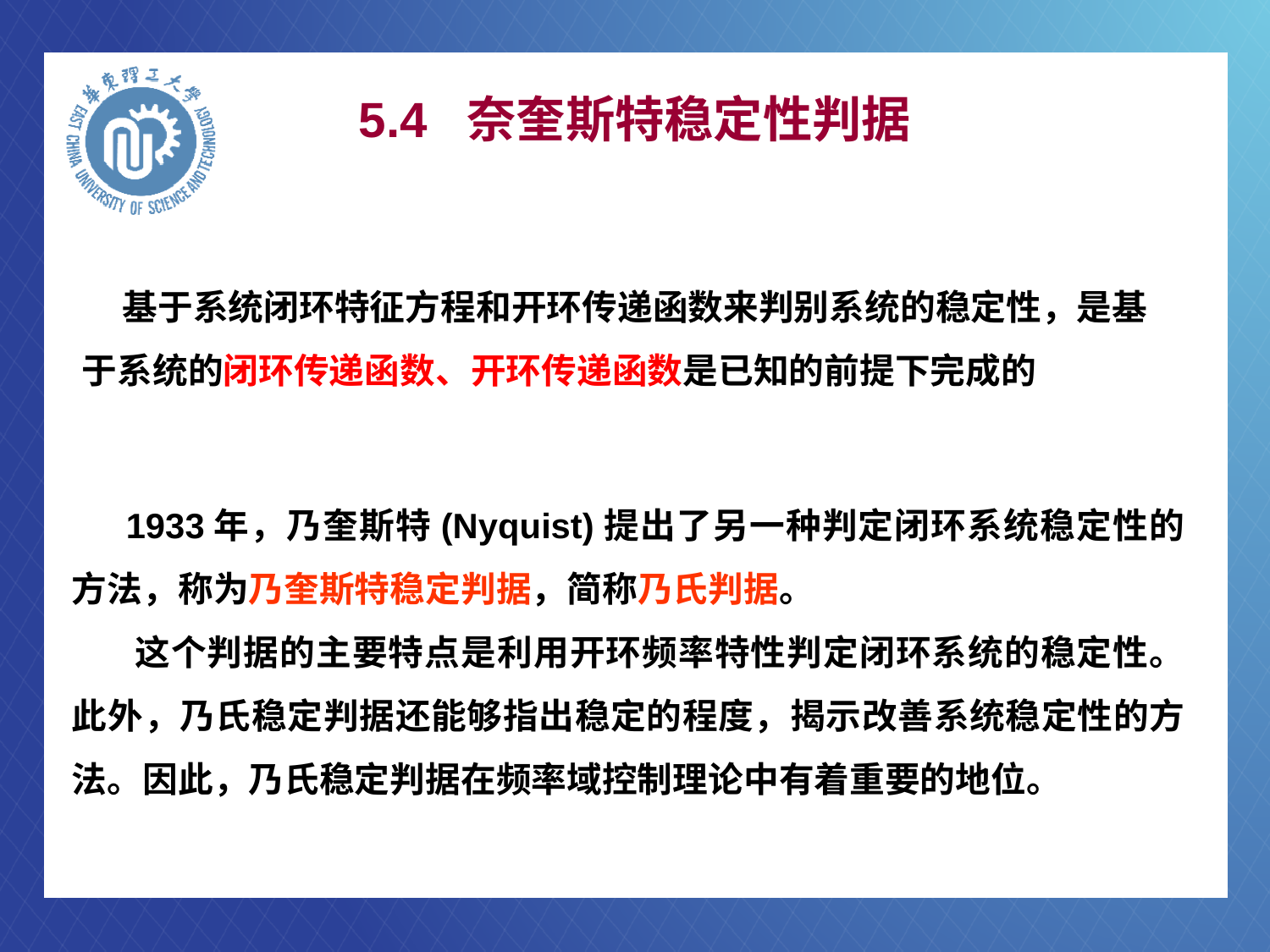

# 5.4  奈奎斯特稳定性判据
    基于系统闭环特征方程和开环传递函数来判别系统的稳定性，是基于系统的闭环传递函数、开环传递函数是已知的前提下完成的
     1933年，乃奎斯特(Nyquist)提出了另一种判定闭环系统稳定性的方法，称为乃奎斯特稳定判据，简称乃氏判据。
      这个判据的主要特点是利用开环频率特性判定闭环系统的稳定性。此外，乃氏稳定判据还能够指出稳定的程度，揭示改善系统稳定性的方法。因此，乃氏稳定判据在频率域控制理论中有着重要的地位。